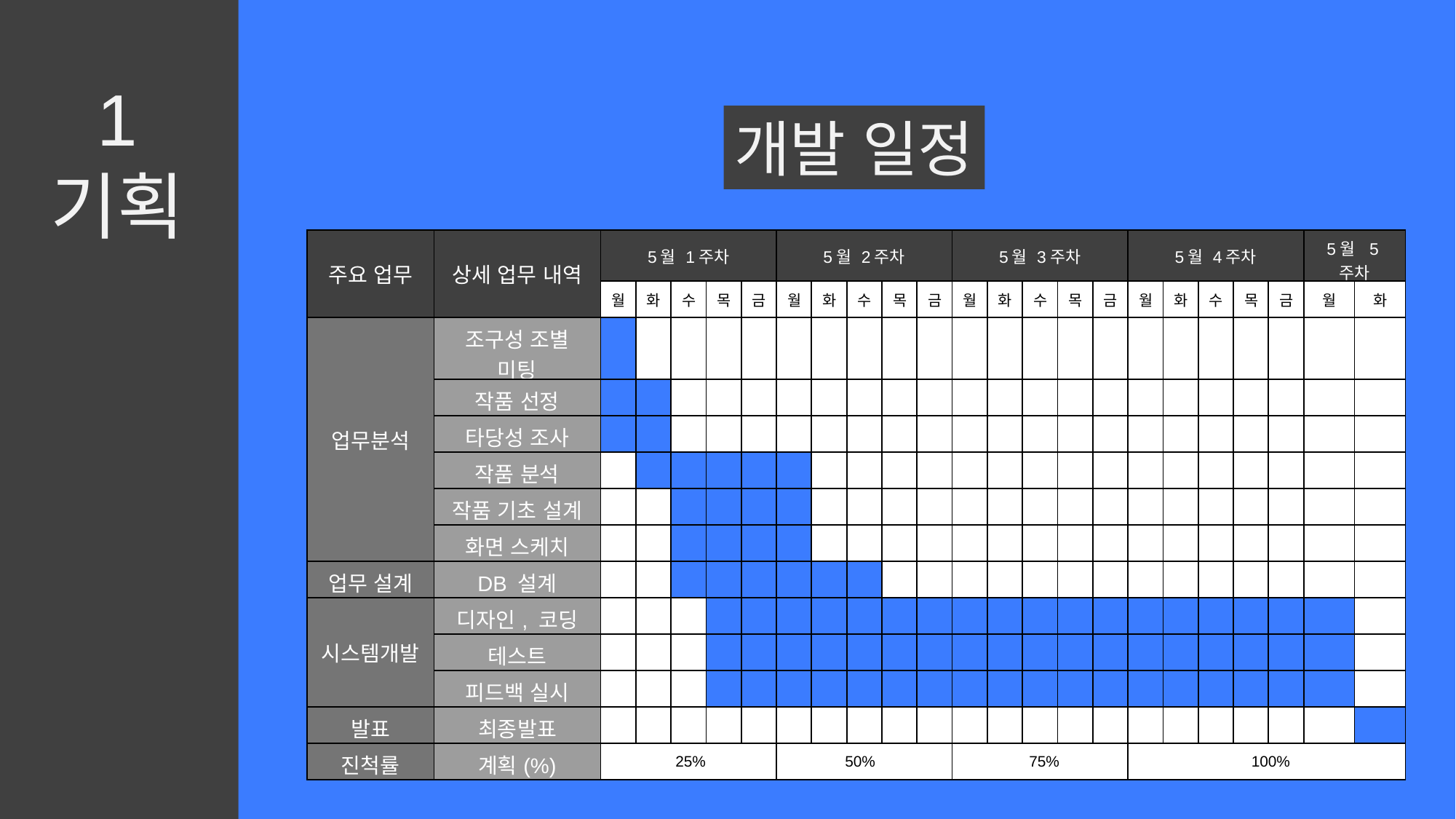

1
기획
개발 일정
| 주요 업무 | 상세 업무 내역 | 5월 1주차 |  |  |  |  | 5월 2주차 |  |  |  |  | 5월 3주차 |  |  |  |  | 5월 4주차 |  |  |  |  | 5월 5주차 |  |
| --- | --- | --- | --- | --- | --- | --- | --- | --- | --- | --- | --- | --- | --- | --- | --- | --- | --- | --- | --- | --- | --- | --- | --- |
|  |  | 월 | 화 | 수 | 목 | 금 | 월 | 화 | 수 | 목 | 금 | 월 | 화 | 수 | 목 | 금 | 월 | 화 | 수 | 목 | 금 | 월 | 화 |
| 업무분석 | 조구성 조별 미팅 |  |  |  |  |  |  |  |  |  |  |  |  |  |  |  |  |  |  |  |  |  |  |
|  | 작품 선정 |  |  |  |  |  |  |  |  |  |  |  |  |  |  |  |  |  |  |  |  |  |  |
|  | 타당성 조사 |  |  |  |  |  |  |  |  |  |  |  |  |  |  |  |  |  |  |  |  |  |  |
|  | 작품 분석 |  |  |  |  |  |  |  |  |  |  |  |  |  |  |  |  |  |  |  |  |  |  |
|  | 작품 기초 설계 |  |  |  |  |  |  |  |  |  |  |  |  |  |  |  |  |  |  |  |  |  |  |
|  | 화면 스케치 |  |  |  |  |  |  |  |  |  |  |  |  |  |  |  |  |  |  |  |  |  |  |
| 업무 설계 | DB 설계 |  |  |  |  |  |  |  |  |  |  |  |  |  |  |  |  |  |  |  |  |  |  |
| 시스템개발 | 디자인, 코딩 |  |  |  |  |  |  |  |  |  |  |  |  |  |  |  |  |  |  |  |  |  |  |
|  | 테스트 |  |  |  |  |  |  |  |  |  |  |  |  |  |  |  |  |  |  |  |  |  |  |
|  | 피드백 실시 |  |  |  |  |  |  |  |  |  |  |  |  |  |  |  |  |  |  |  |  |  |  |
| 발표 | 최종발표 |  |  |  |  |  |  |  |  |  |  |  |  |  |  |  |  |  |  |  |  |  |  |
| 진척률 | 계획(%) | 25% |  |  |  |  | 50% |  |  |  |  | 75% |  |  |  |  | 100% |  |  |  |  |  |  |